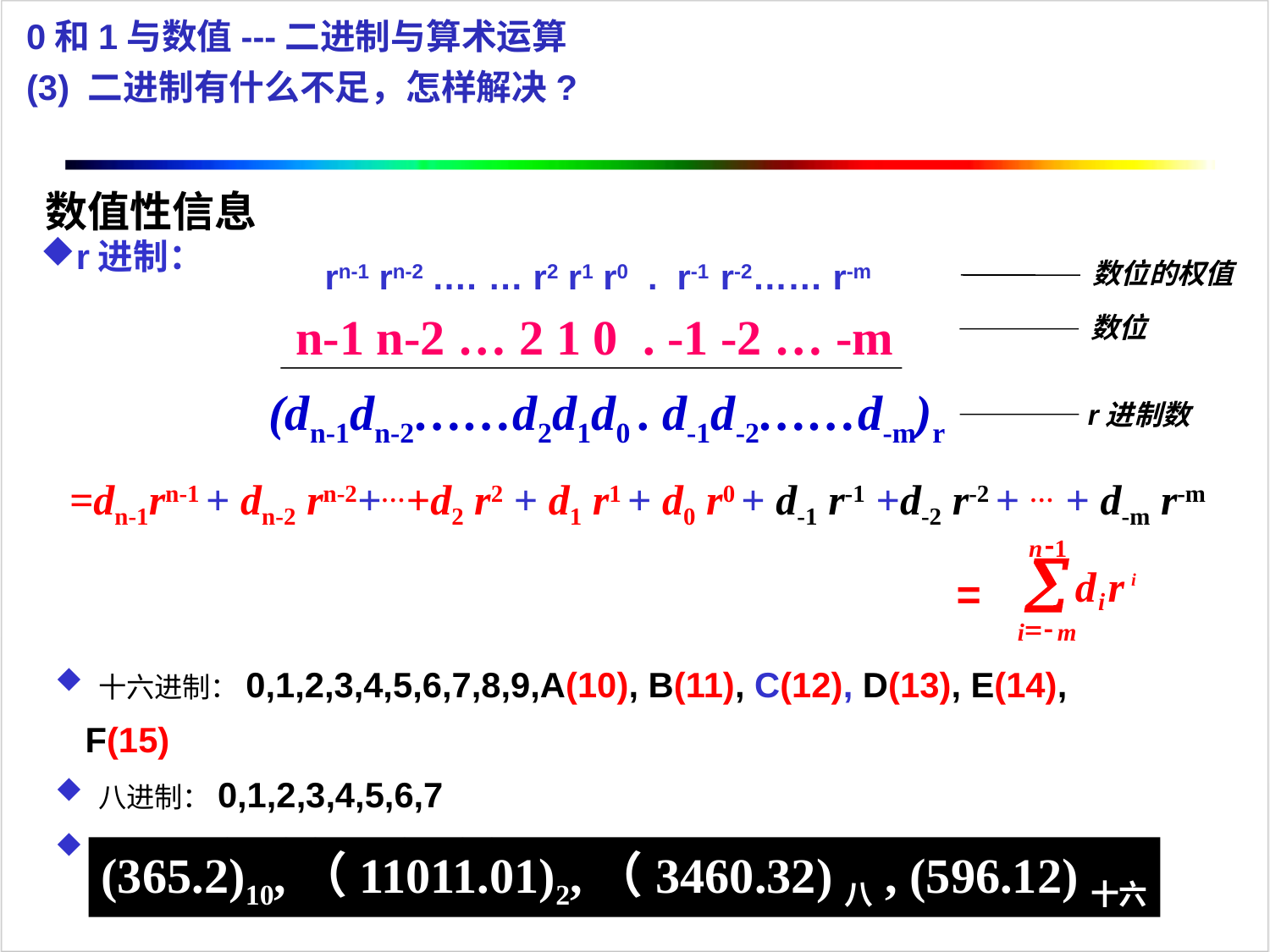

0和1与数值---二进制与算术运算
(3) 二进制有什么不足，怎样解决?
数值性信息
r进制：
rn-1 rn-2 .… … r2 r1 r0  .  r-1  r-2…… r-m
数位的权值

n-1 n-2 … 2 1 0  . -1 -2 … -m
数位

 (dn-1dn-2……d2d1d0 . d-1d-2……d-m)r
r进制数

=dn-1rn-1 + dn-2 rn-2+…+d2 r2 + d1 r1 + d0 r0 + d-1 r-1 +d-2 r-2 + … + d-m r-m
−
1
n
∑
d
r
i
i
=
−
i
m
=
 十六进制：0,1,2,3,4,5,6,7,8,9,A(10), B(11), C(12), D(13), E(14), F(15)
 八进制：0,1,2,3,4,5,6,7
 十进制：0,1,2,3,4,5,6,7,8,9
(365.2)10,（11011.01)2,（3460.32)八, (596.12)十六